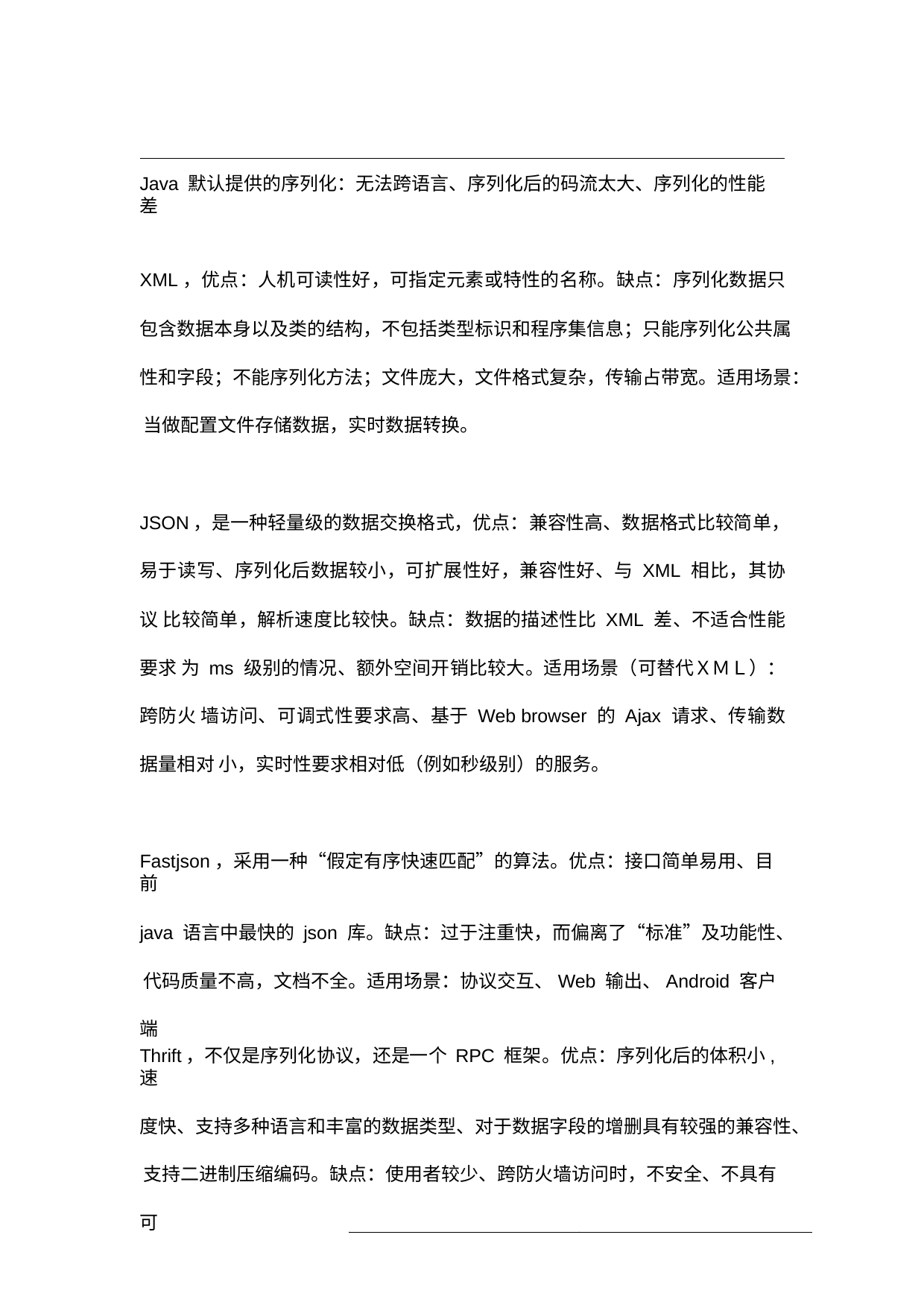

Java 默认提供的序列化：无法跨语言、序列化后的码流太大、序列化的性能差
XML，优点：人机可读性好，可指定元素或特性的名称。缺点：序列化数据只
包含数据本身以及类的结构，不包括类型标识和程序集信息；只能序列化公共属 性和字段；不能序列化方法；文件庞大，文件格式复杂，传输占带宽。适用场景： 当做配置文件存储数据，实时数据转换。
JSON，是一种轻量级的数据交换格式，优点：兼容性高、数据格式比较简单，
易于读写、序列化后数据较小，可扩展性好，兼容性好、与 XML 相比，其协议 比较简单，解析速度比较快。缺点：数据的描述性比 XML 差、不适合性能要求 为 ms 级别的情况、额外空间开销比较大。适用场景（可替代ＸＭＬ）：跨防火 墙访问、可调式性要求高、基于 Web browser 的 Ajax 请求、传输数据量相对 小，实时性要求相对低（例如秒级别）的服务。
Fastjson，采用一种“假定有序快速匹配”的算法。优点：接口简单易用、目前
java 语言中最快的 json 库。缺点：过于注重快，而偏离了“标准”及功能性、 代码质量不高，文档不全。适用场景：协议交互、Web 输出、Android 客户端
Thrift，不仅是序列化协议，还是一个 RPC 框架。优点：序列化后的体积小, 速
度快、支持多种语言和丰富的数据类型、对于数据字段的增删具有较强的兼容性、 支持二进制压缩编码。缺点：使用者较少、跨防火墙访问时，不安全、不具有可